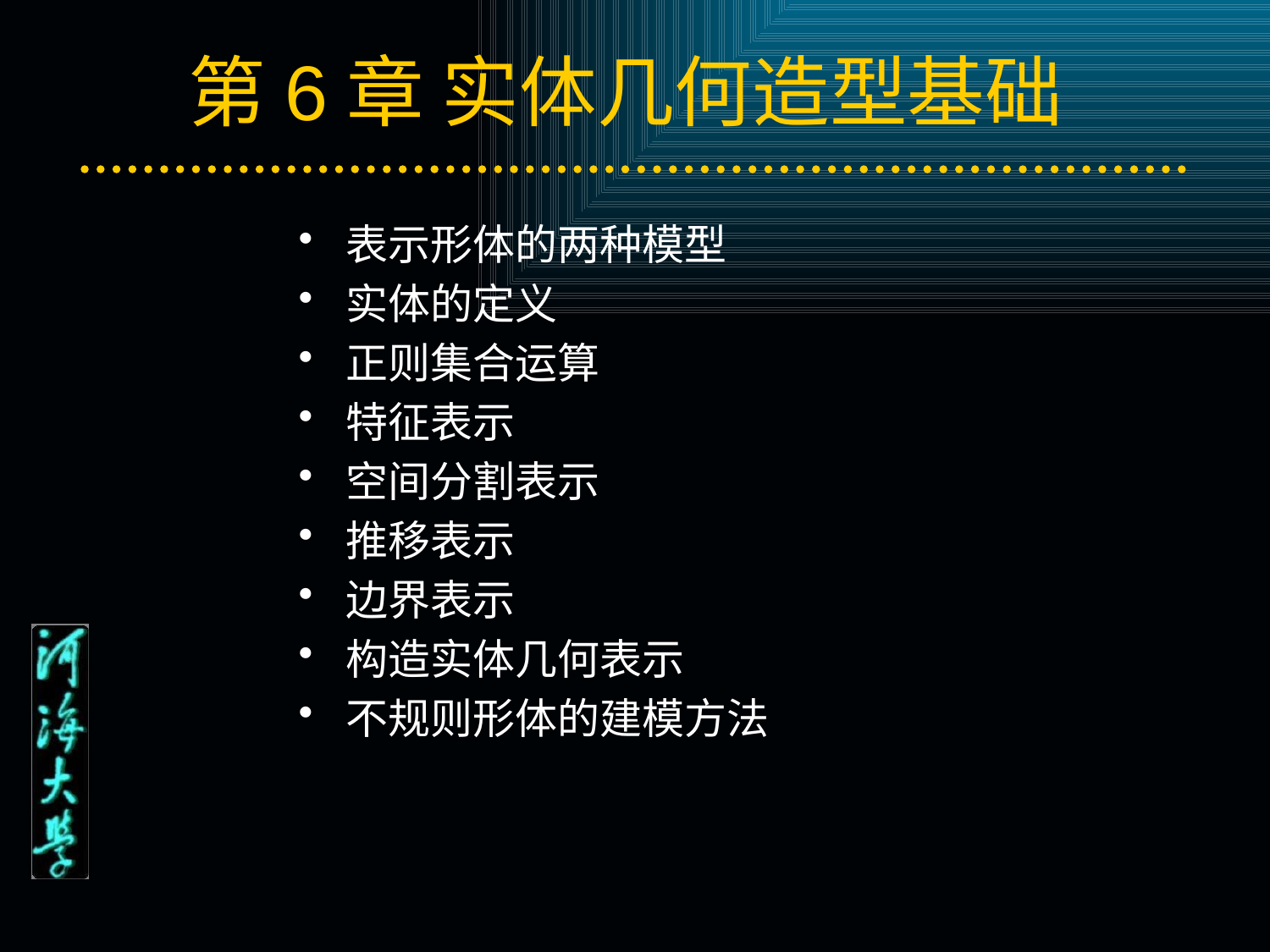

# 第6章 实体几何造型基础
表示形体的两种模型
实体的定义
正则集合运算
特征表示
空间分割表示
推移表示
边界表示
构造实体几何表示
不规则形体的建模方法

1